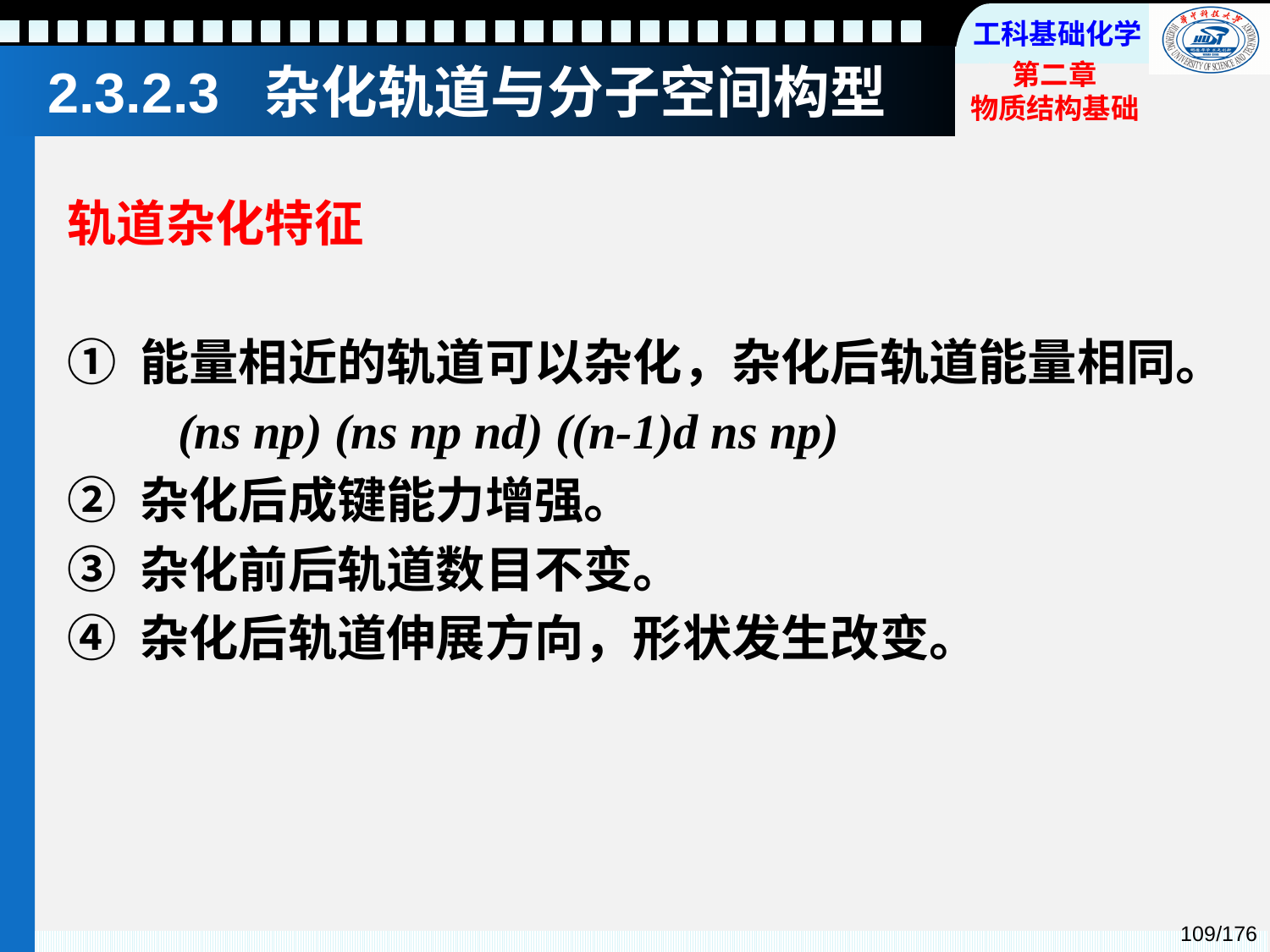

# 2.3.2.3  杂化轨道与分子空间构型
轨道杂化特征

① 能量相近的轨道可以杂化，杂化后轨道能量相同。
         (ns np) (ns np nd) ((n-1)d ns np)
② 杂化后成键能力增强。
③ 杂化前后轨道数目不变。
④ 杂化后轨道伸展方向，形状发生改变。